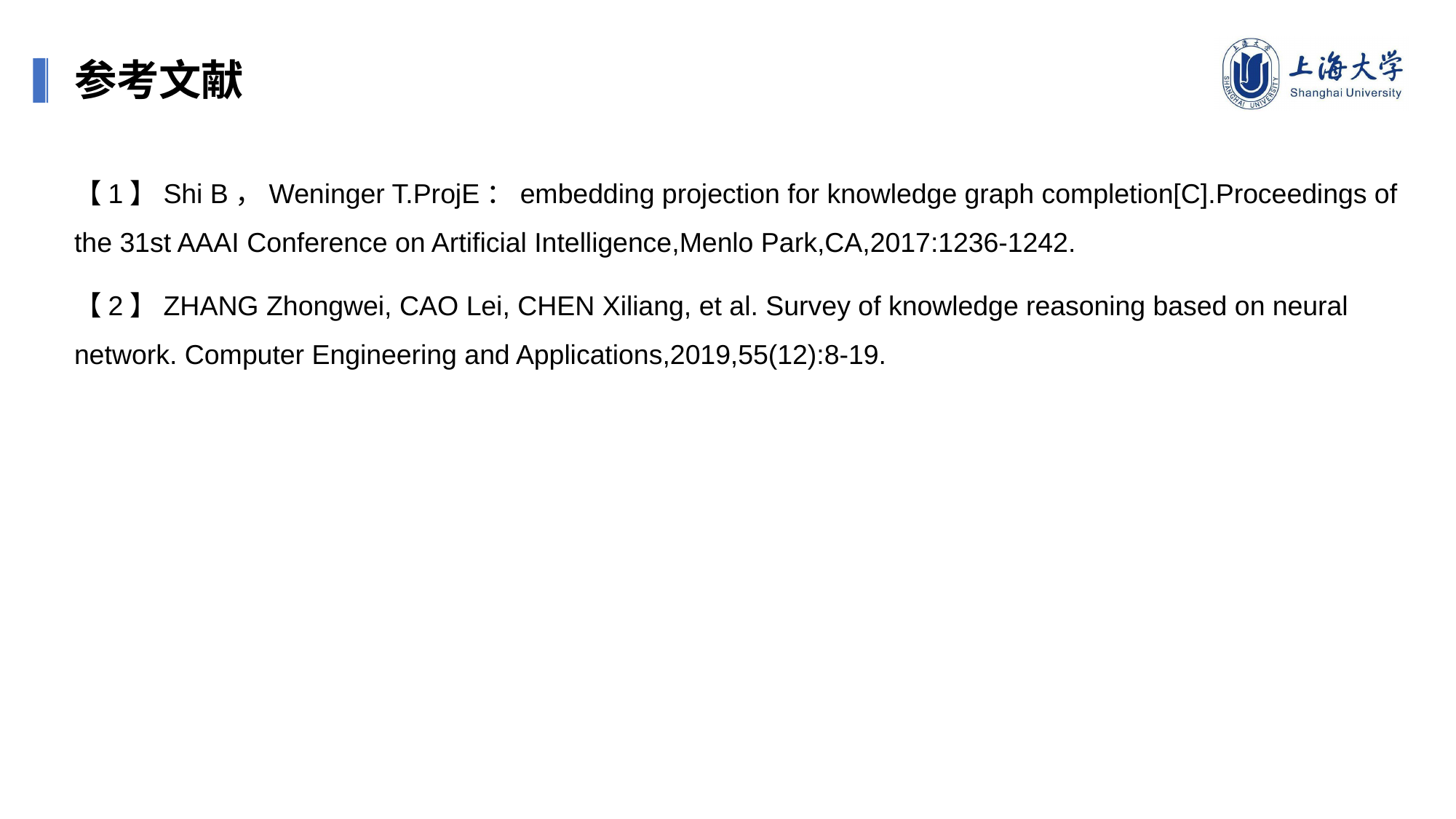

参考文献
【1】Shi B，Weninger T.ProjE：embedding projection for knowledge graph completion[C].Proceedings of the 31st AAAI Conference on Artificial Intelligence,Menlo Park,CA,2017:1236-1242.
【2】ZHANG Zhongwei, CAO Lei, CHEN Xiliang, et al. Survey of knowledge reasoning based on neural network. Computer Engineering and Applications,2019,55(12):8-19.